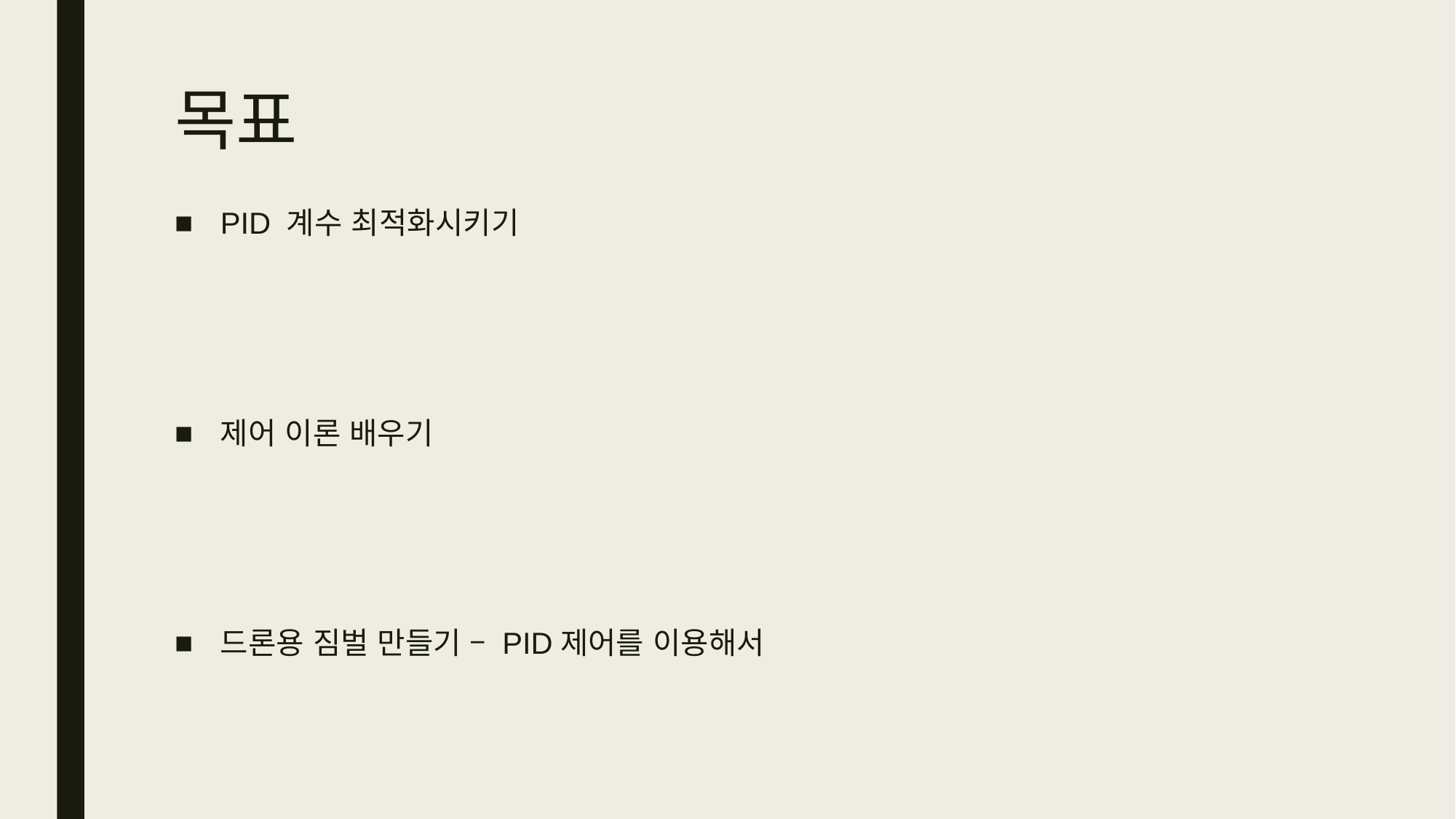

# 목표
PID 계수 최적화시키기

제어 이론 배우기

드론용 짐벌 만들기 – PID제어를 이용해서